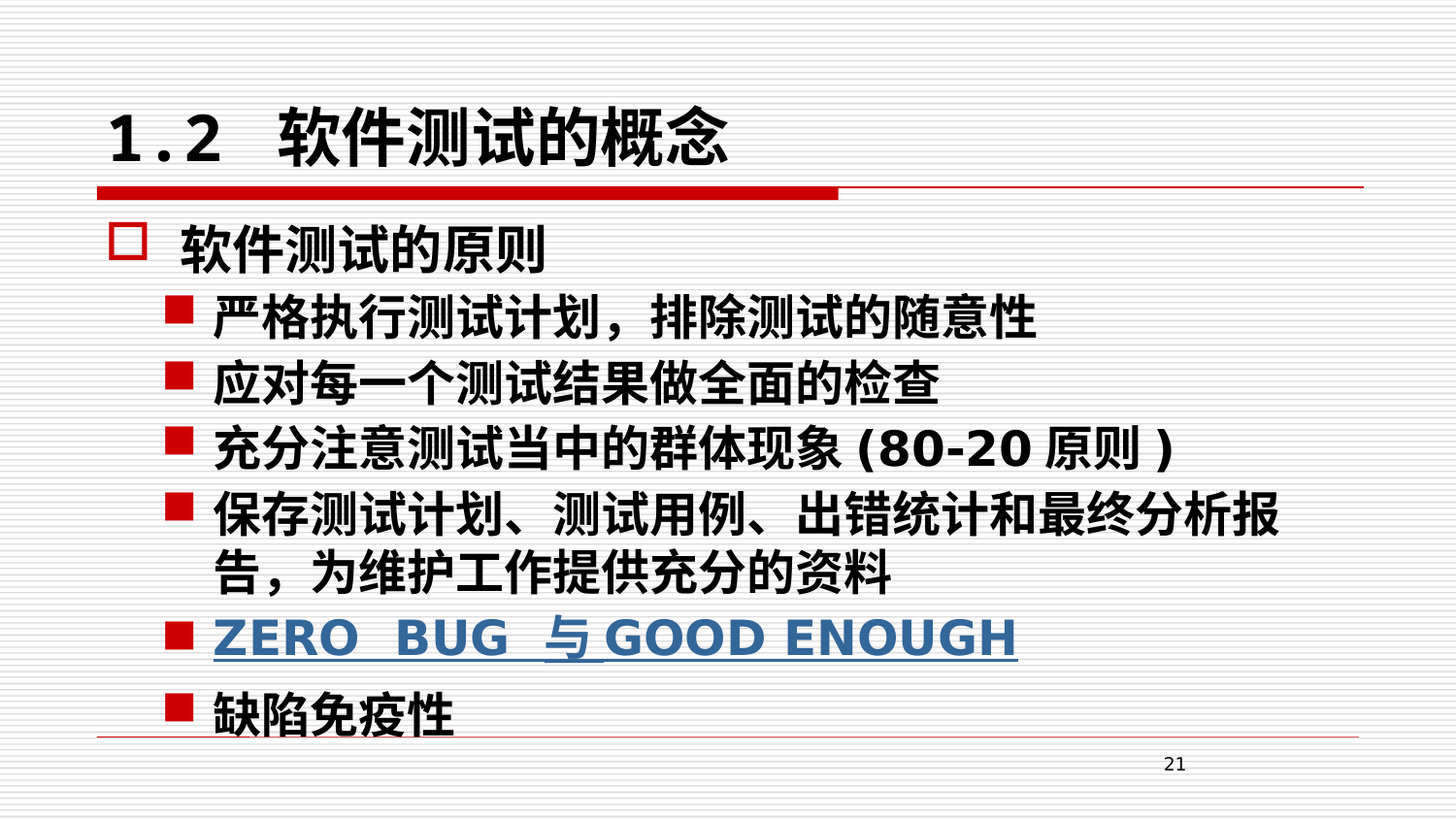

# 1.2 软件测试的概念
软件测试的原则
严格执行测试计划，排除测试的随意性
应对每一个测试结果做全面的检查
充分注意测试当中的群体现象(80-20原则)
保存测试计划、测试用例、出错统计和最终分析报告，为维护工作提供充分的资料
ZERO  BUG  与 GOOD ENOUGH
缺陷免疫性
21